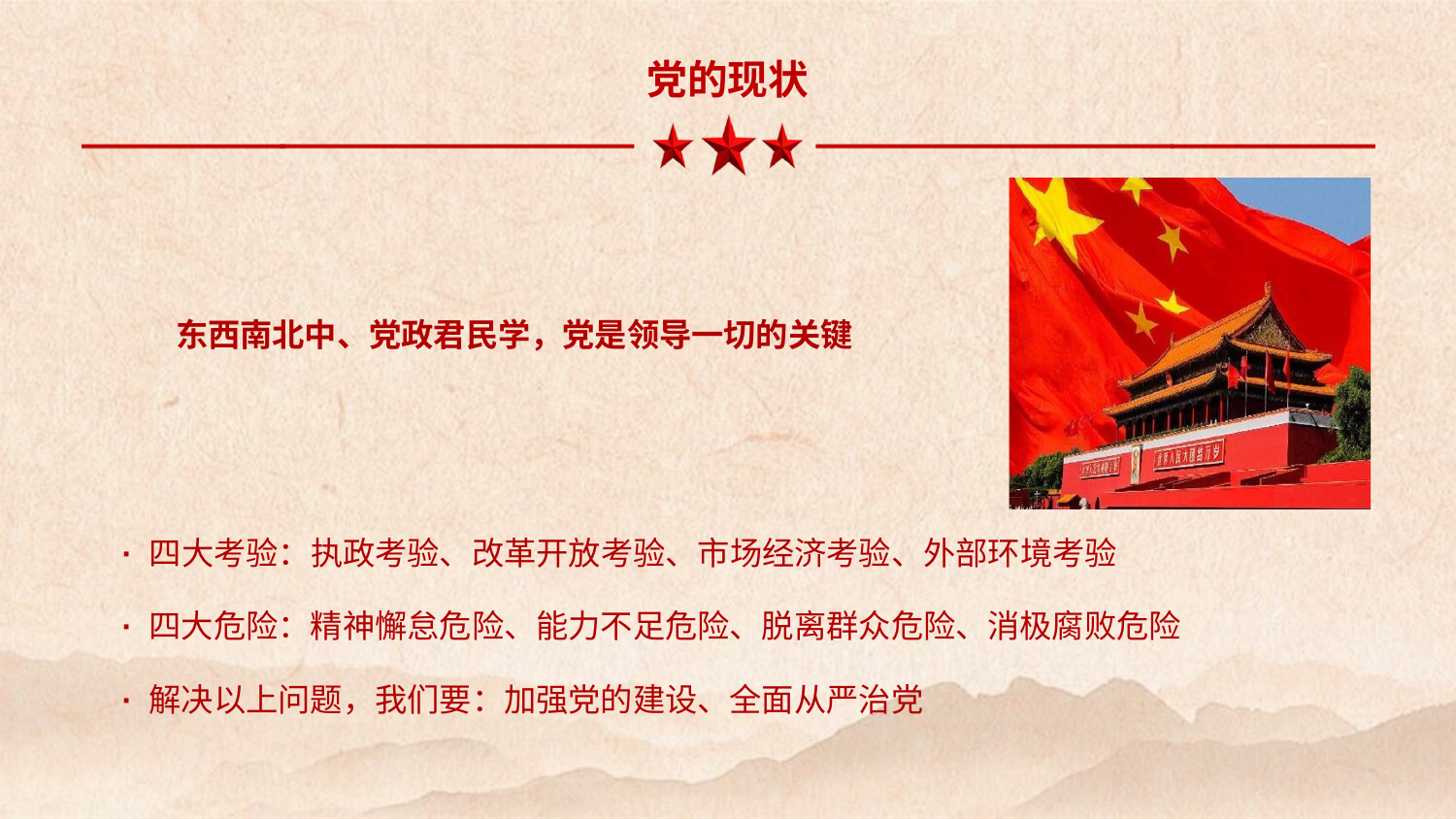

党的现状

东西南北中、党政君民学，党是领导一切的关键
· 四大考验：执政考验、改革开放考验、市场经济考验、外部环境考验
· 四大危险：精神懈怠危险、能力不足危险、脱离群众危险、消极腐败危险
· 解决以上问题，我们要：加强党的建设、全面从严治党